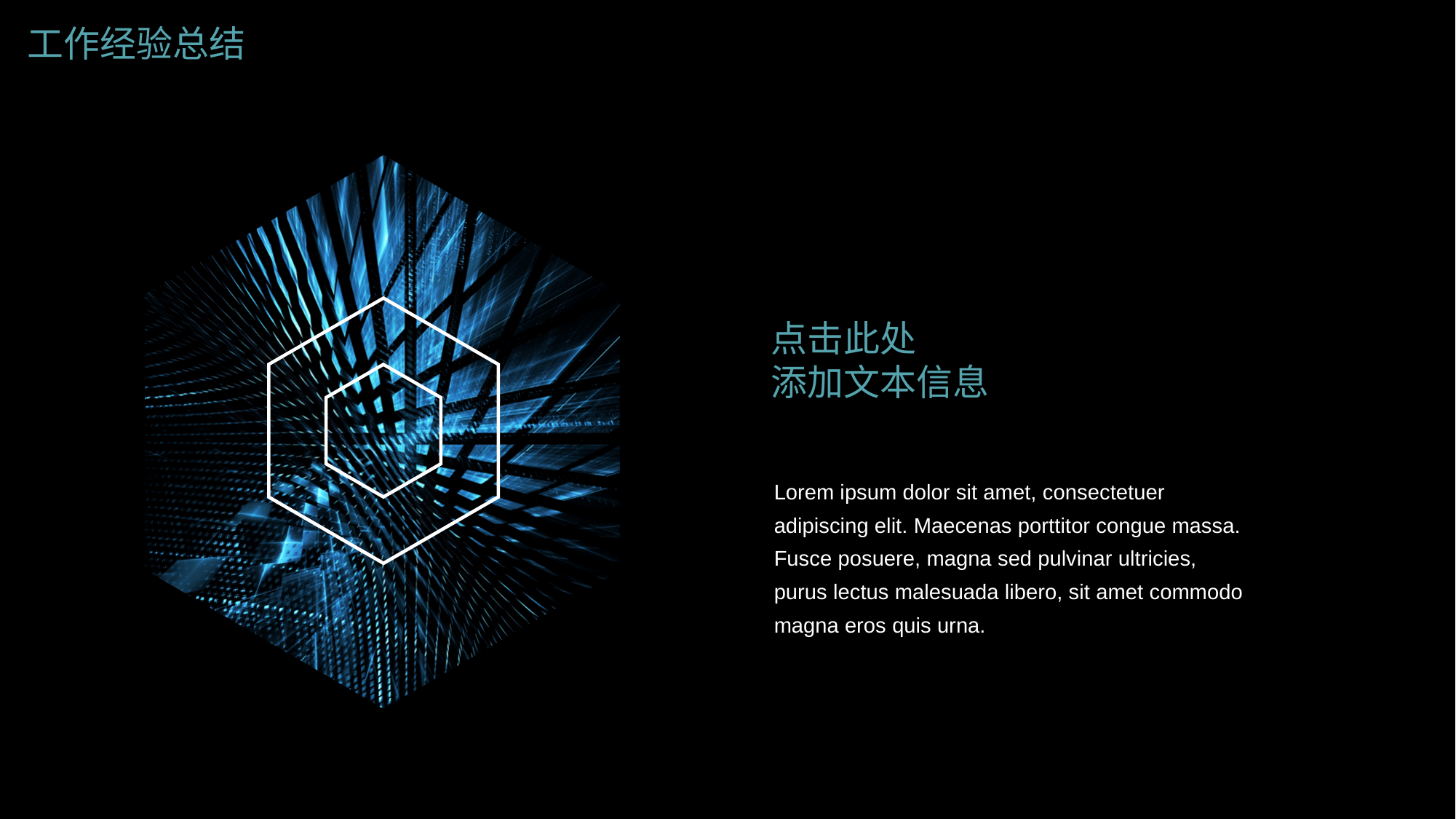

工作经验总结

点击此处
添加文本信息
Lorem ipsum dolor sit amet, consectetuer adipiscing elit. Maecenas porttitor congue massa. Fusce posuere, magna sed pulvinar ultricies, purus lectus malesuada libero, sit amet commodo magna eros quis urna.